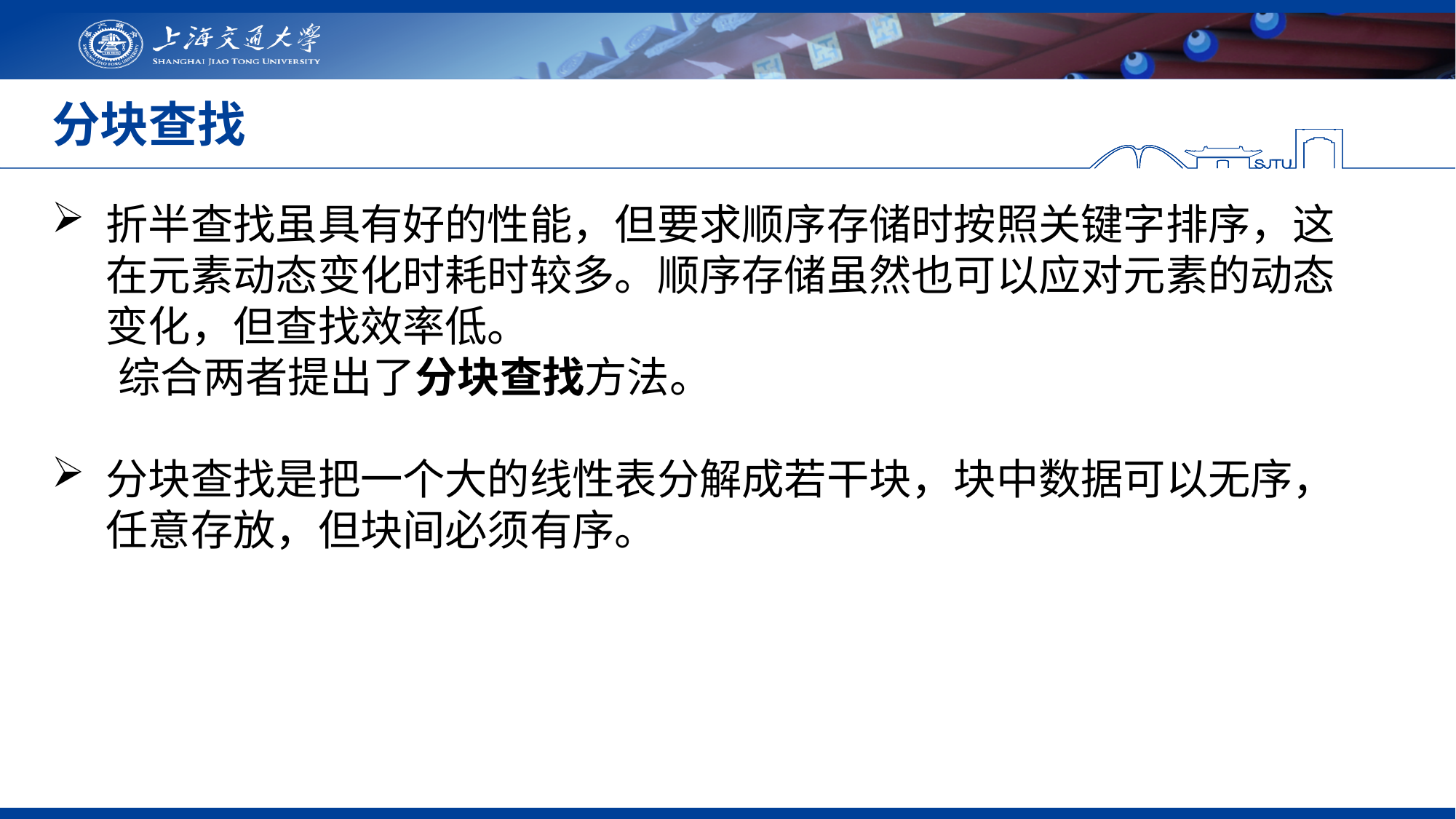

# 分块查找
折半查找虽具有好的性能，但要求顺序存储时按照关键字排序，这在元素动态变化时耗时较多。顺序存储虽然也可以应对元素的动态变化，但查找效率低。
      综合两者提出了分块查找方法。

分块查找是把一个大的线性表分解成若干块，块中数据可以无序，任意存放，但块间必须有序。